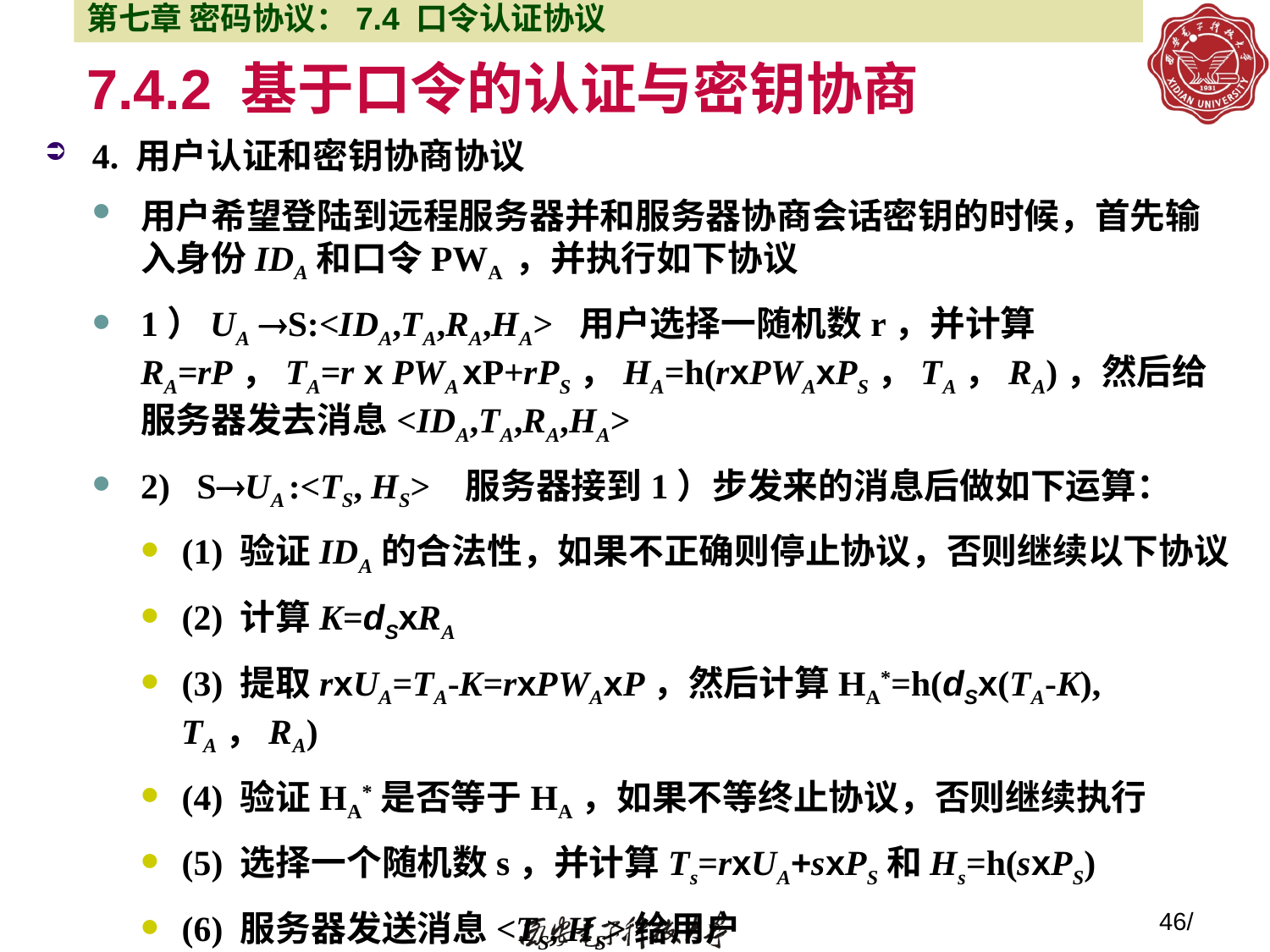

第七章 密码协议：7.4 口令认证协议
7.4.2 基于口令的认证与密钥协商
4. 用户认证和密钥协商协议
用户希望登陆到远程服务器并和服务器协商会话密钥的时候，首先输入身份IDA和口令PWA ，并执行如下协议
1）UA →S:<IDA,TA,RA,HA>  用户选择一随机数r，并计算RA=rP，TA=r x PWA xP+rPS，HA=h(rxPWAxPS，TA，RA)，然后给服务器发去消息<IDA,TA,RA,HA>
2)   S→UA :<TS, HS>   服务器接到1）步发来的消息后做如下运算：
(1) 验证IDA的合法性，如果不正确则停止协议，否则继续以下协议
(2) 计算K=dSxRA
(3) 提取rxUA=TA-K=rxPWAxP，然后计算HA*=h(dSx(TA-K), TA，RA)
(4) 验证HA*是否等于HA，如果不等终止协议，否则继续执行
(5) 选择一个随机数s，并计算Ts=rxUA+sxPS和Hs=h(sxPS)
(6) 服务器发送消息<TS, HS>给用户
46/